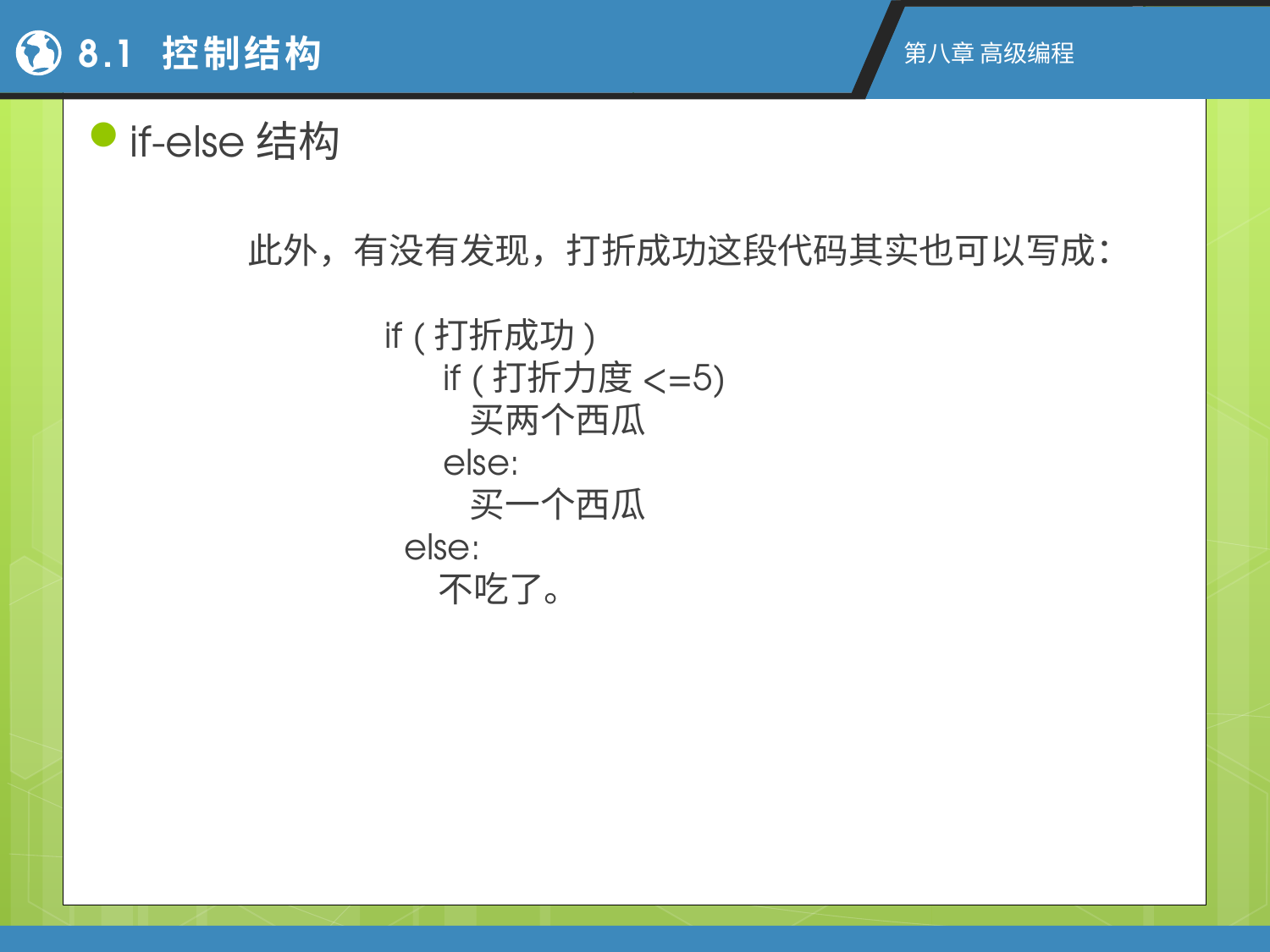

8.1 控制结构

第八章 高级编程
if-else结构

此外，有没有发现，打折成功这段代码其实也可以写成：

 if (打折成功)
       if (打折力度<=5)
           买两个西瓜
       else:
           买一个西瓜
   else:
       不吃了。